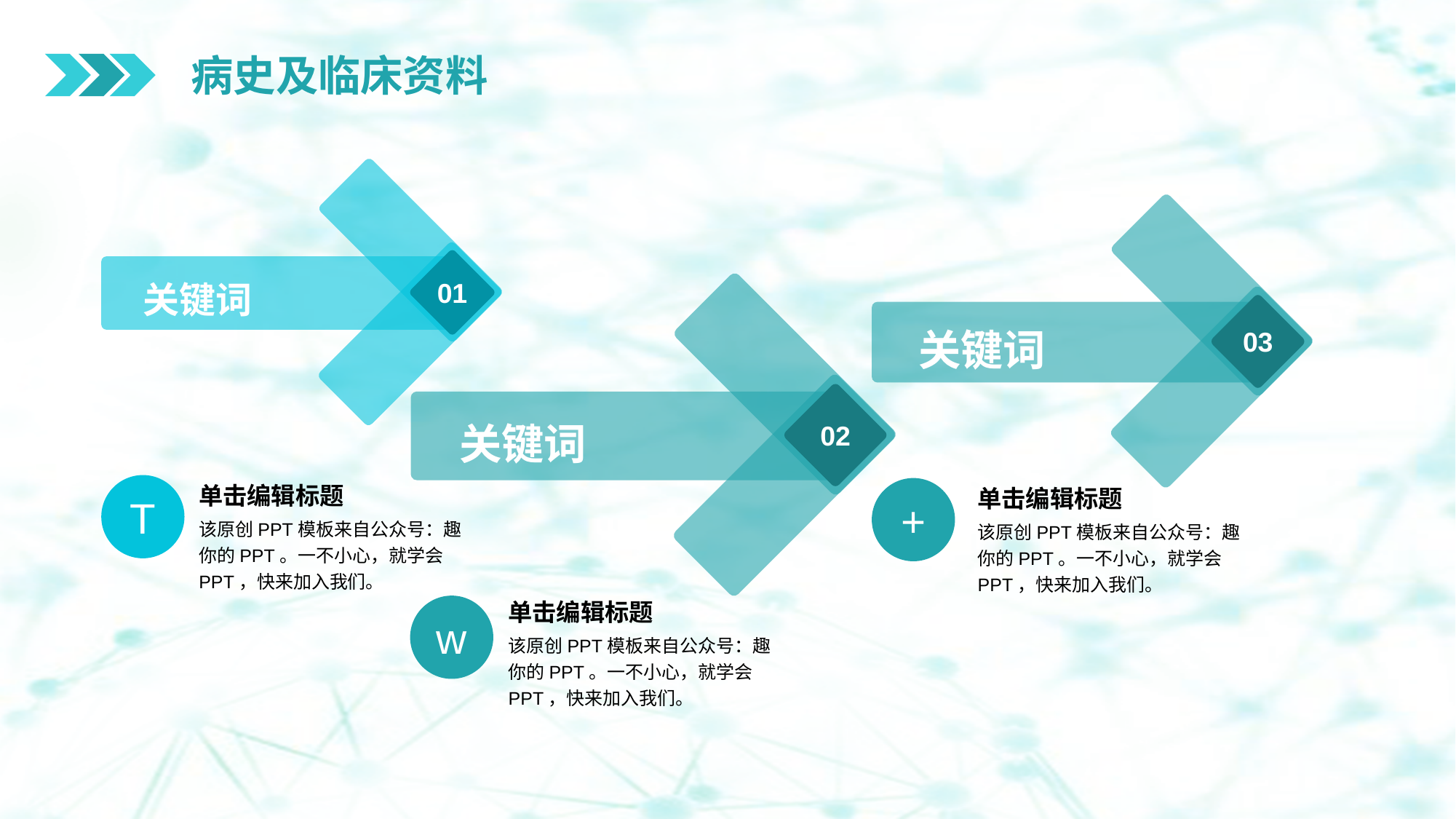

病史及临床资料

01

03

关键词

02

关键词
关键词
T
单击编辑标题
该原创PPT模板来自公众号：趣你的PPT。一不小心，就学会PPT，快来加入我们。
+
单击编辑标题
该原创PPT模板来自公众号：趣你的PPT。一不小心，就学会PPT，快来加入我们。
单击编辑标题
该原创PPT模板来自公众号：趣你的PPT。一不小心，就学会PPT，快来加入我们。
w